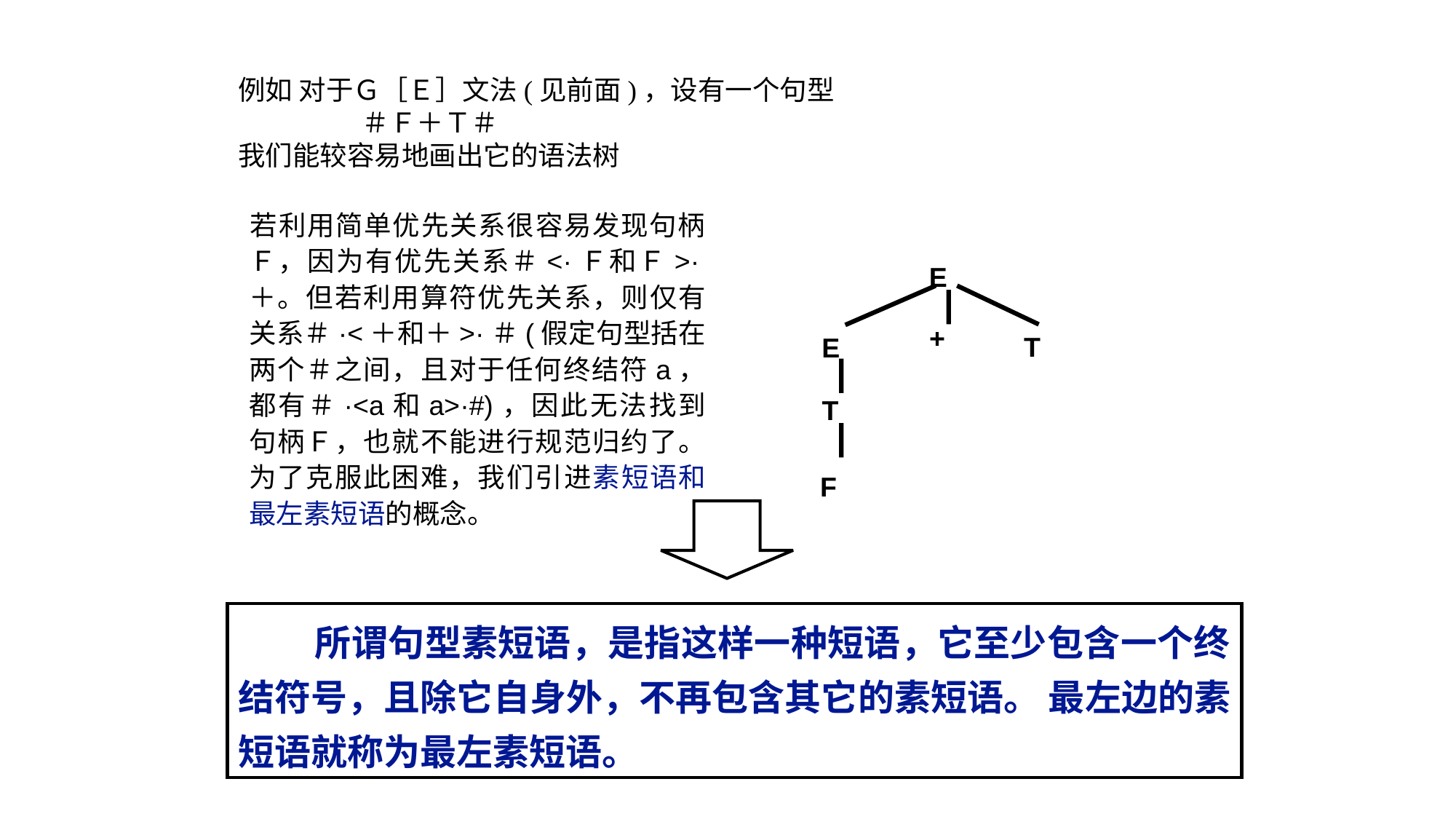

例如 对于Ｇ［Ｅ］文法(见前面)，设有一个句型
                   ＃Ｆ＋Ｔ＃
我们能较容易地画出它的语法树
	若利用简单优先关系很容易发现句柄Ｆ，因为有优先关系＃<·Ｆ和Ｆ>·＋。但若利用算符优先关系，则仅有关系＃·<＋和＋>·＃(假定句型括在两个＃之间，且对于任何终结符a，都有＃·<a和a>·#)，因此无法找到句柄Ｆ，也就不能进行规范归约了。为了克服此困难，我们引进素短语和最左素短语的概念。
E

+
T
E

T

F

        所谓句型素短语，是指这样一种短语，它至少包含一个终结符号，且除它自身外，不再包含其它的素短语。 最左边的素短语就称为最左素短语。